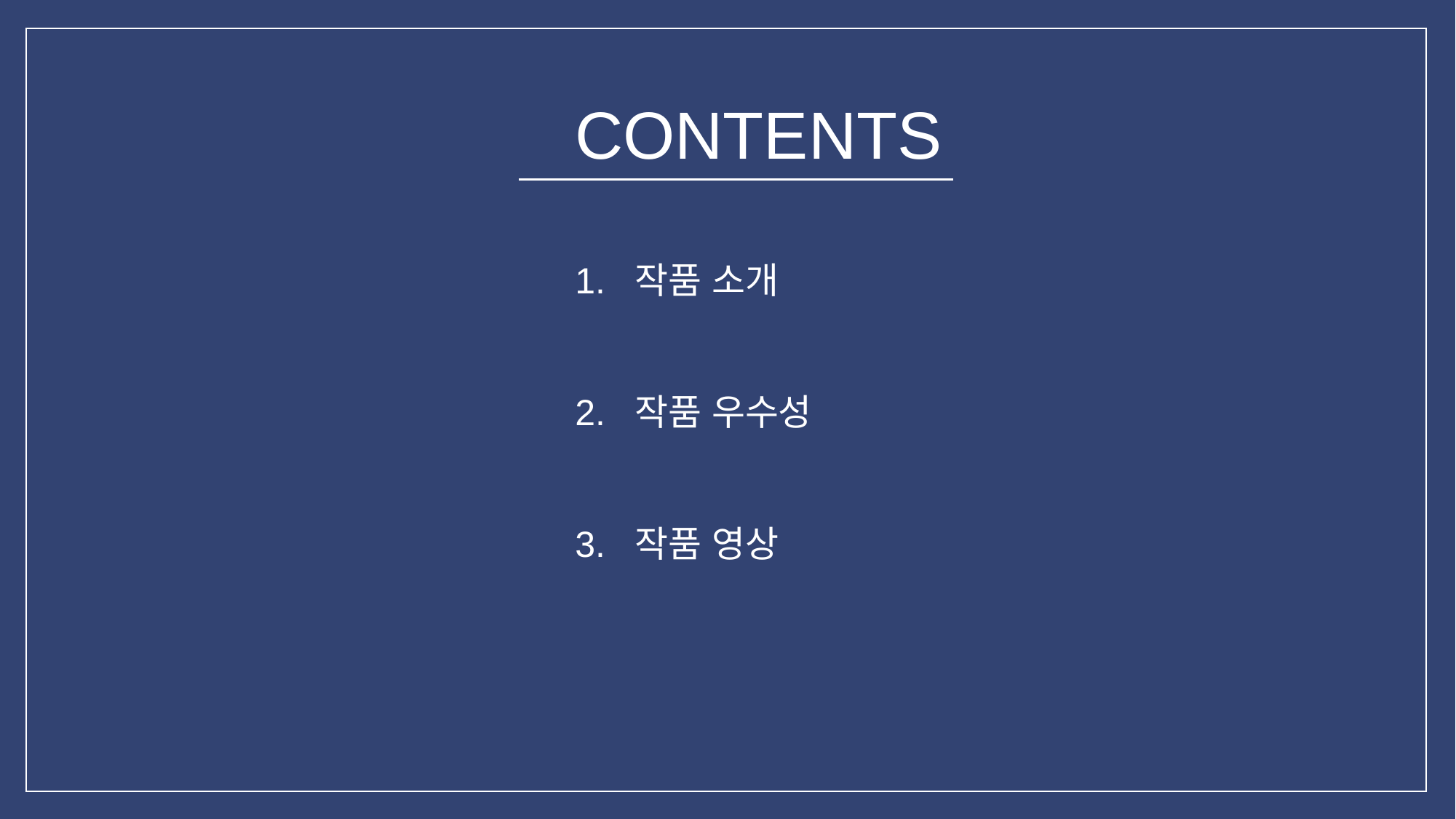

CONTENTS
1.  작품 소개
2.  작품 우수성
3.  작품 영상